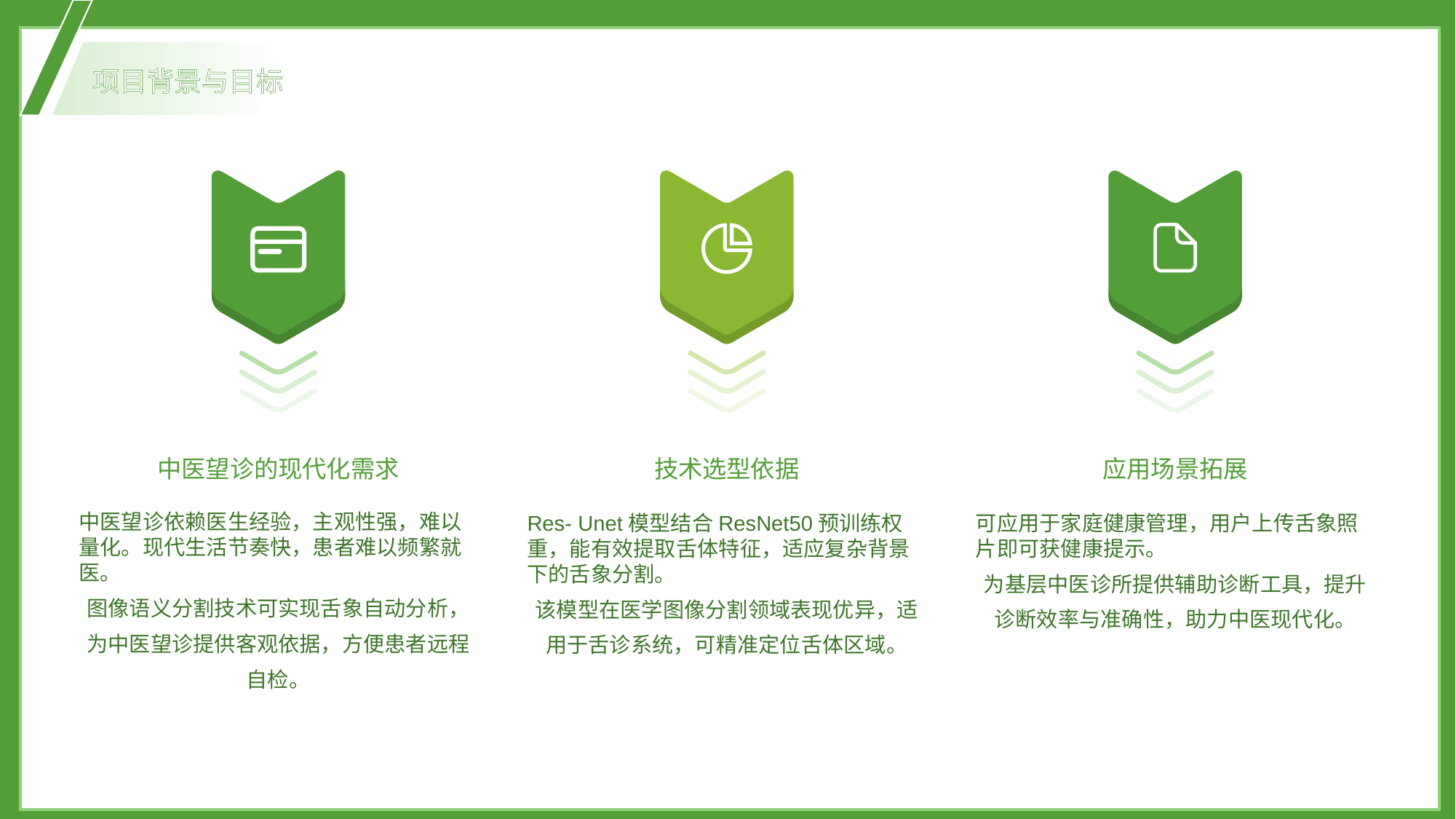

项目背景与目标

中医望诊的现代化需求
技术选型依据
应用场景拓展
中医望诊依赖医生经验，主观性强，难以量化。现代生活节奏快，患者难以频繁就医。
图像语义分割技术可实现舌象自动分析，为中医望诊提供客观依据，方便患者远程自检。
Res- Unet模型结合ResNet50预训练权重，能有效提取舌体特征，适应复杂背景下的舌象分割。
该模型在医学图像分割领域表现优异，适用于舌诊系统，可精准定位舌体区域。
可应用于家庭健康管理，用户上传舌象照片即可获健康提示。
为基层中医诊所提供辅助诊断工具，提升诊断效率与准确性，助力中医现代化。